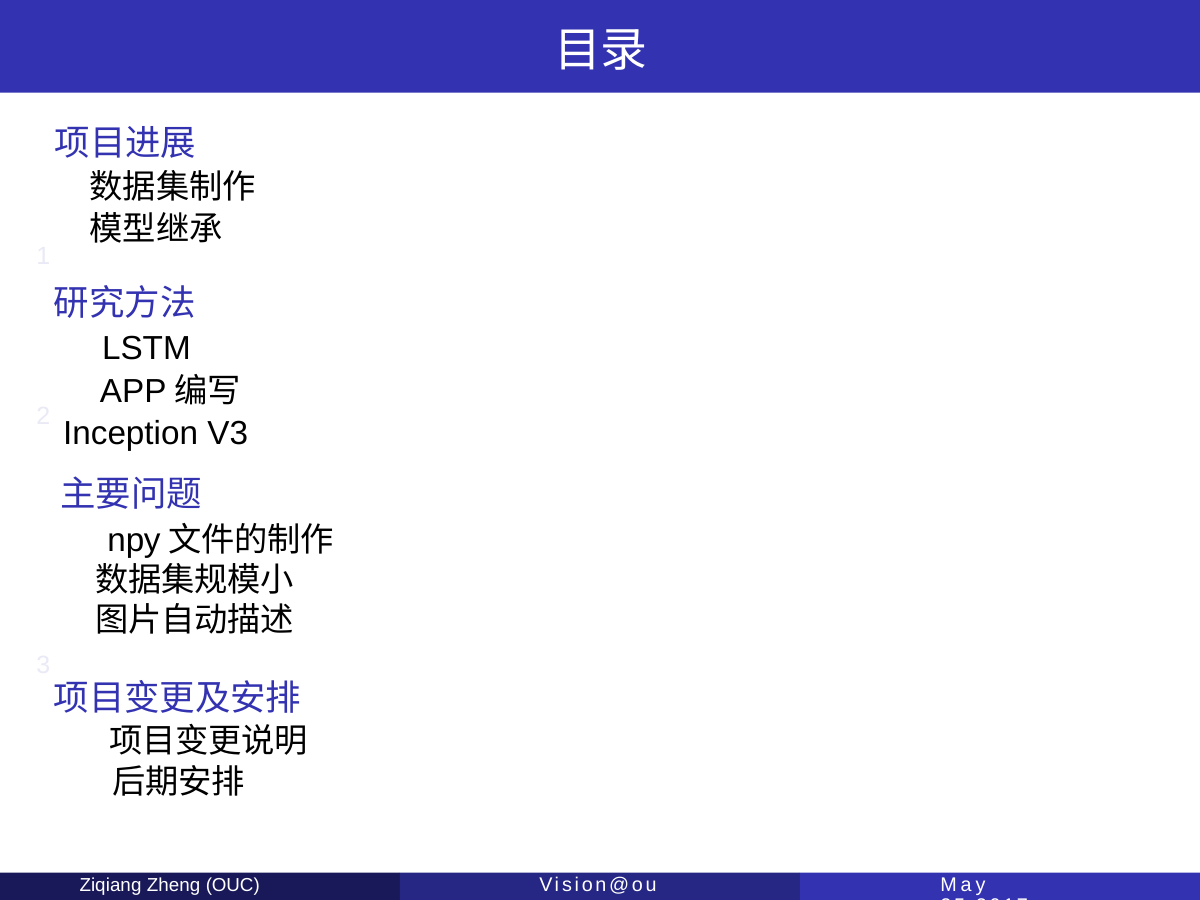

# 目录
项目进展
数据集制作
模型继承

1
研究方法
     LSTM
     APP编写
 Inception V3

2

  主要问题
       npy文件的制作
       数据集规模小
       图片自动描述

3
项目变更及安排
      项目变更说明
       后期安排

Ziqiang Zheng (OUC)
Vision@ouc
May 25,2017